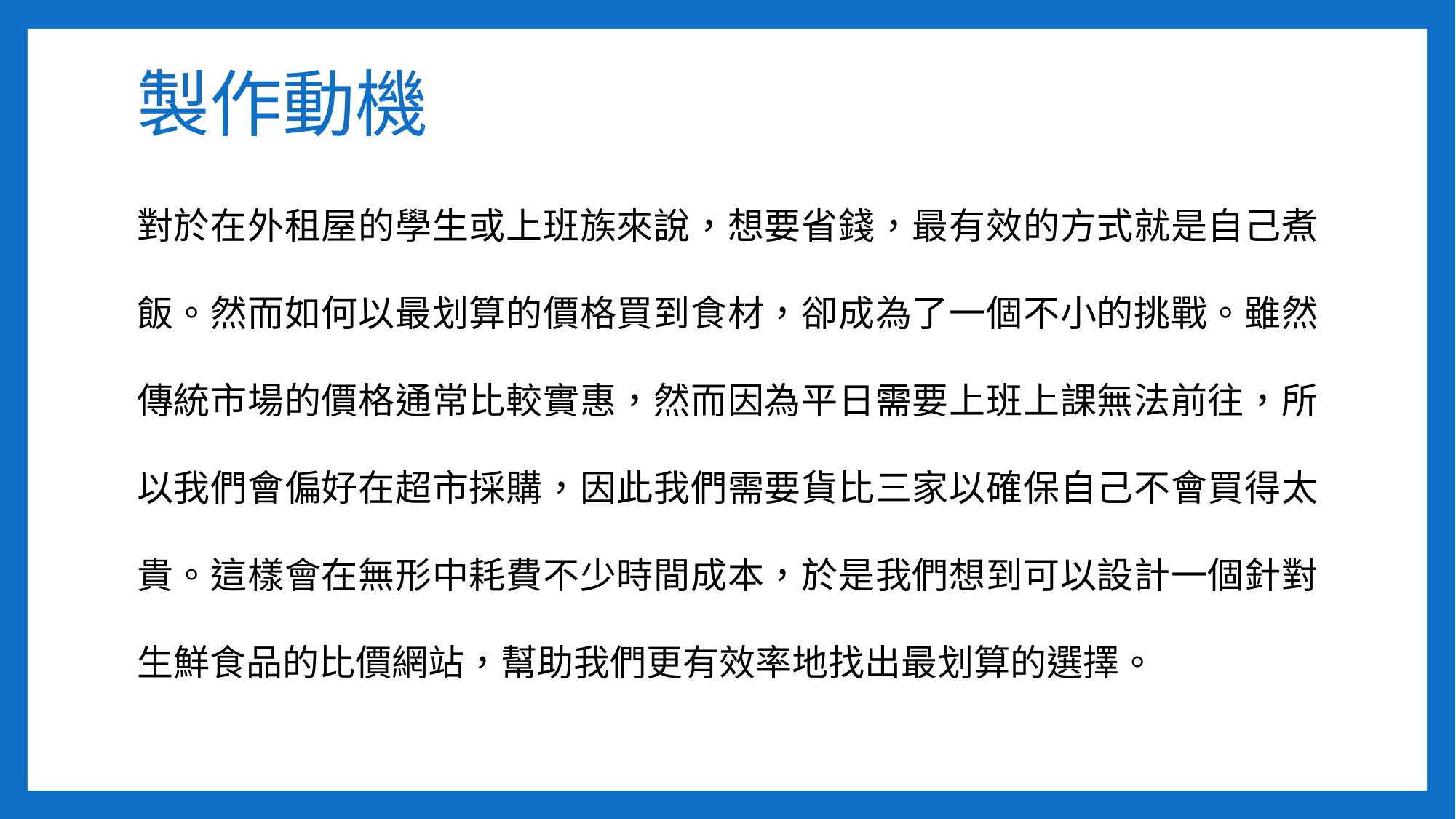

# 製作動機
對於在外租屋的學生或上班族來說，想要省錢，最有效的方式就是自己煮飯。然而如何以最划算的價格買到食材，卻成為了一個不小的挑戰。雖然傳統市場的價格通常比較實惠，然而因為平日需要上班上課無法前往，所以我們會偏好在超市採購，因此我們需要貨比三家以確保自己不會買得太貴。這樣會在無形中耗費不少時間成本，於是我們想到可以設計一個針對生鮮食品的比價網站，幫助我們更有效率地找出最划算的選擇。